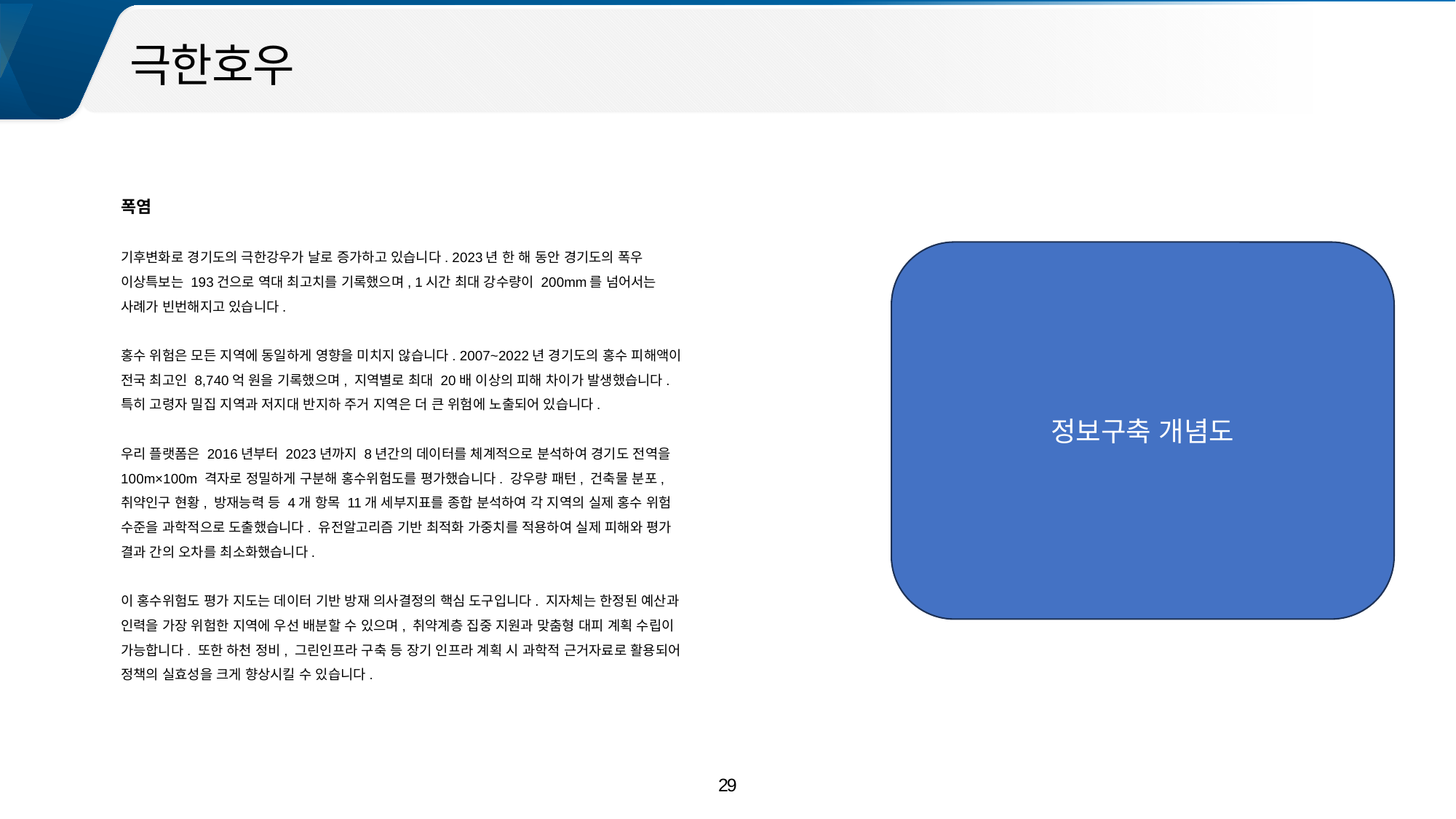

극한호우
폭염

기후변화로 경기도의 극한강우가 날로 증가하고 있습니다. 2023년 한 해 동안 경기도의 폭우 이상특보는 193건으로 역대 최고치를 기록했으며, 1시간 최대 강수량이 200mm를 넘어서는 사례가 빈번해지고 있습니다.

홍수 위험은 모든 지역에 동일하게 영향을 미치지 않습니다. 2007~2022년 경기도의 홍수 피해액이 전국 최고인 8,740억 원을 기록했으며, 지역별로 최대 20배 이상의 피해 차이가 발생했습니다. 특히 고령자 밀집 지역과 저지대 반지하 주거 지역은 더 큰 위험에 노출되어 있습니다.

우리 플랫폼은 2016년부터 2023년까지 8년간의 데이터를 체계적으로 분석하여 경기도 전역을 100m×100m 격자로 정밀하게 구분해 홍수위험도를 평가했습니다. 강우량 패턴, 건축물 분포, 취약인구 현황, 방재능력 등 4개 항목 11개 세부지표를 종합 분석하여 각 지역의 실제 홍수 위험 수준을 과학적으로 도출했습니다. 유전알고리즘 기반 최적화 가중치를 적용하여 실제 피해와 평가 결과 간의 오차를 최소화했습니다.

이 홍수위험도 평가 지도는 데이터 기반 방재 의사결정의 핵심 도구입니다. 지자체는 한정된 예산과 인력을 가장 위험한 지역에 우선 배분할 수 있으며, 취약계층 집중 지원과 맞춤형 대피 계획 수립이 가능합니다. 또한 하천 정비, 그린인프라 구축 등 장기 인프라 계획 시 과학적 근거자료로 활용되어 정책의 실효성을 크게 향상시킬 수 있습니다.
정보구축 개념도